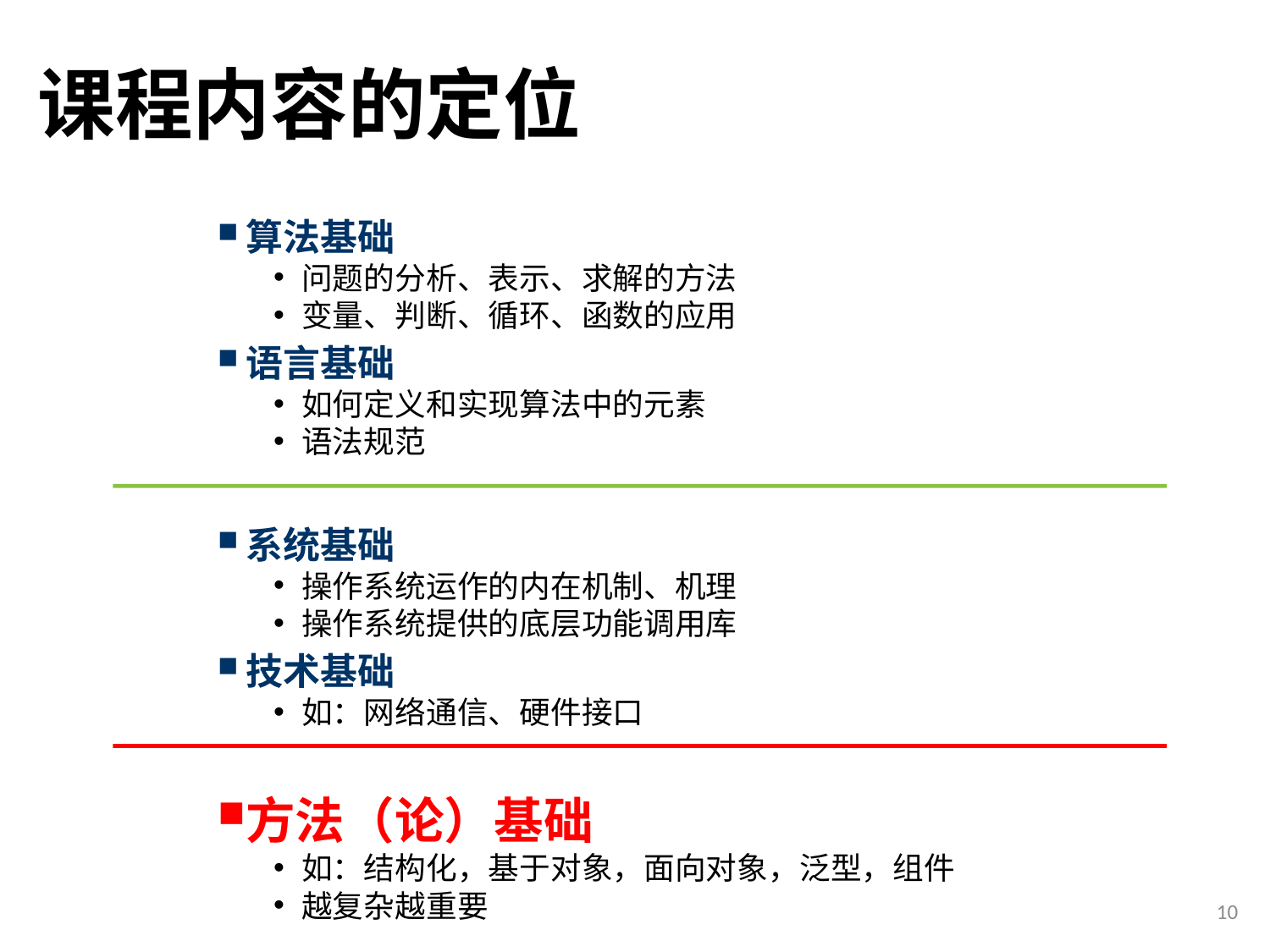

# 课程内容的定位
算法基础
问题的分析、表示、求解的方法
变量、判断、循环、函数的应用
语言基础
如何定义和实现算法中的元素
语法规范

系统基础
操作系统运作的内在机制、机理
操作系统提供的底层功能调用库
技术基础
如：网络通信、硬件接口

方法（论）基础
如：结构化，基于对象，面向对象，泛型，组件
越复杂越重要

10